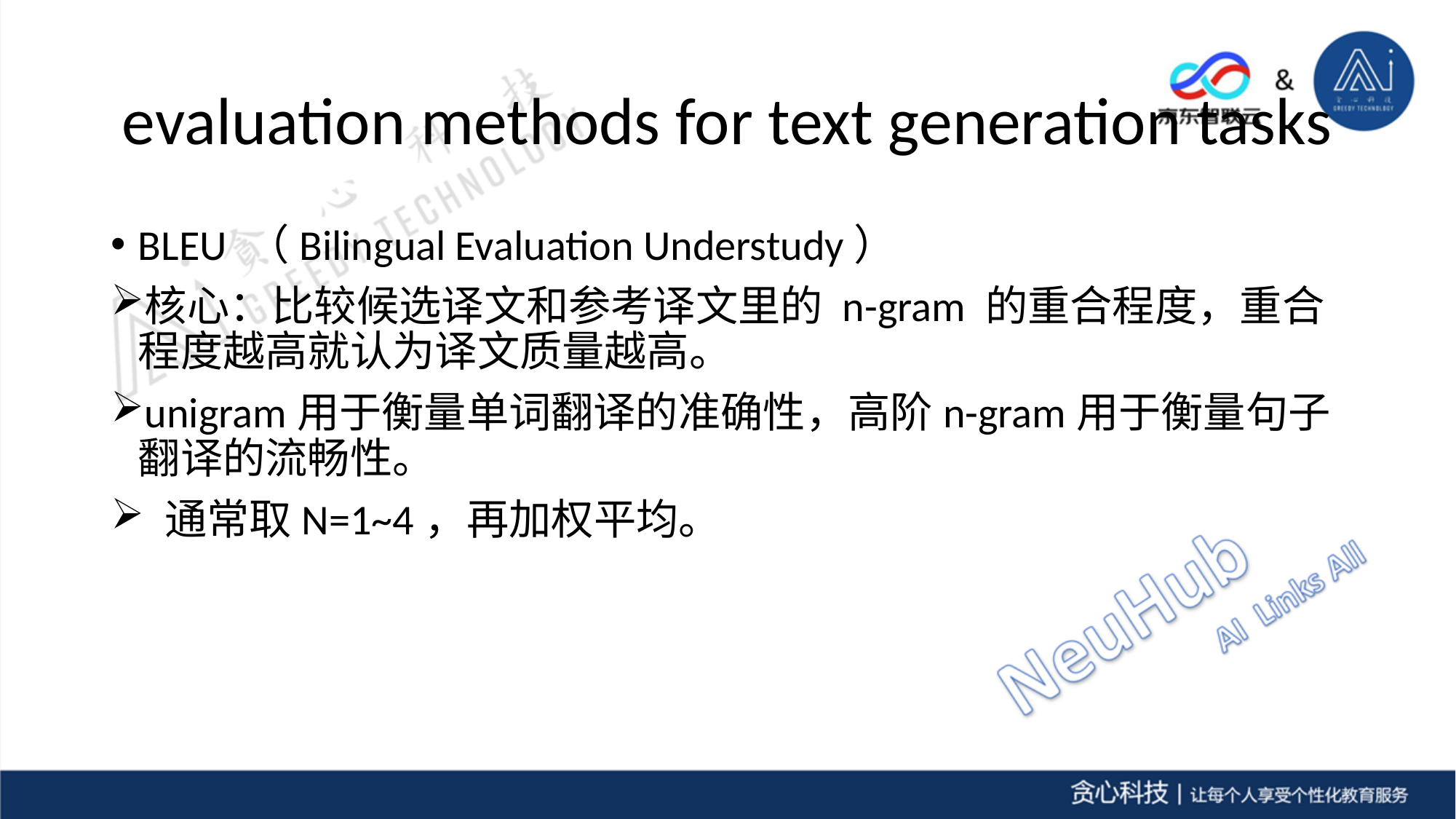

# evaluation methods for text generation tasks
BLEU （Bilingual Evaluation Understudy）
核心：比较候选译文和参考译文里的 n-gram 的重合程度，重合程度越高就认为译文质量越高。
unigram用于衡量单词翻译的准确性，高阶n-gram用于衡量句子翻译的流畅性。
 通常取N=1~4，再加权平均。
22